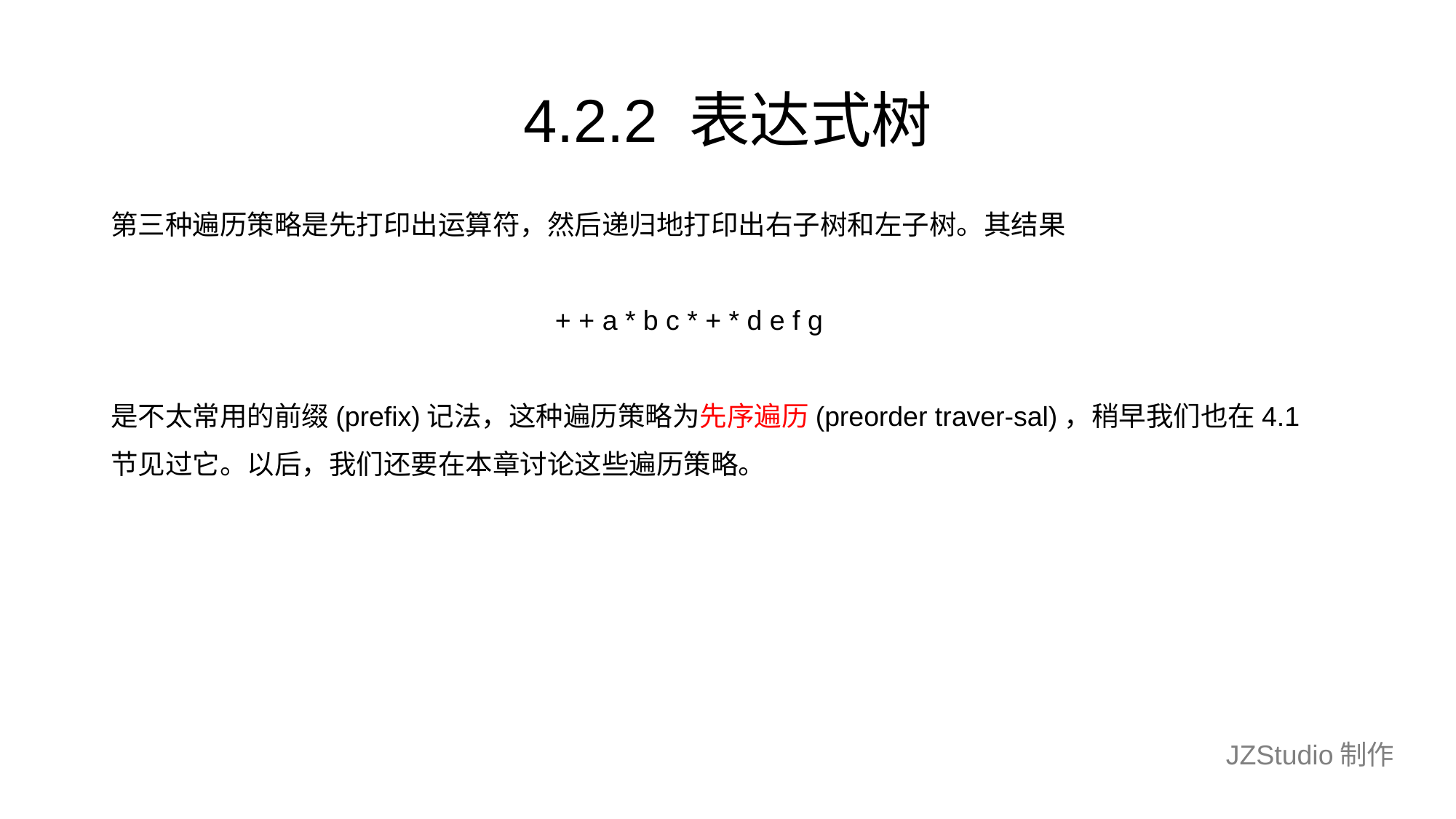

# 4.2.2 表达式树
第三种遍历策略是先打印出运算符，然后递归地打印出右子树和左子树。其结果

				 + + a * b c * + * d e f g

是不太常用的前缀(prefix)记法，这种遍历策略为先序遍历(preorder traver-sal)，稍早我们也在4.1
节见过它。以后，我们还要在本章讨论这些遍历策略。